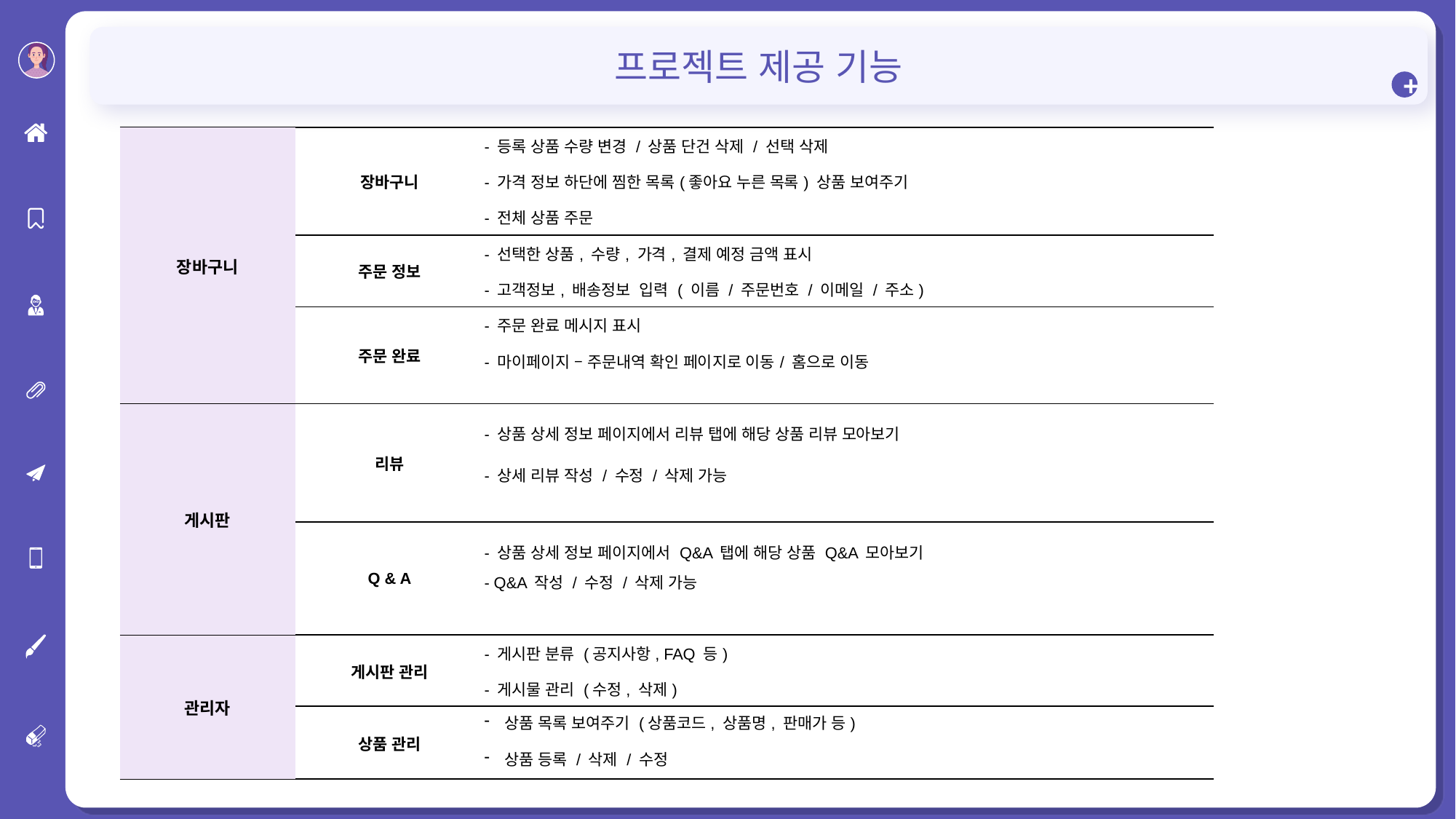

프로젝트 제공 기능

+

| 장바구니 | 장바구니 | - 등록 상품 수량 변경 / 상품 단건 삭제 / 선택 삭제 |
| --- | --- | --- |
|  |  | - 가격 정보 하단에 찜한 목록(좋아요 누른 목록) 상품 보여주기 |
|  |  | - 전체 상품 주문 |
|  | 주문 정보 | - 선택한 상품, 수량, 가격, 결제 예정 금액 표시 |
|  |  | - 고객정보, 배송정보 입력 ( 이름 / 주문번호 / 이메일 / 주소) |
|  | 주문 완료 | - 주문 완료 메시지 표시 |
|  |  | - 마이페이지 – 주문내역 확인 페이지로 이동/ 홈으로 이동 |
|  |  |  |
| 게시판 | 리뷰 | - 상품 상세 정보 페이지에서 리뷰 탭에 해당 상품 리뷰 모아보기 |
|  |  | - 상세 리뷰 작성 / 수정 / 삭제 가능 |
|  |  |  |
|  | Q & A | - 상품 상세 정보 페이지에서 Q&A 탭에 해당 상품 Q&A 모아보기 |
|  |  | - Q&A 작성 / 수정 / 삭제 가능 |
|  |  |  |
| 관리자 | 게시판 관리 | - 게시판 분류 (공지사항, FAQ 등) |
|  |  | - 게시물 관리 (수정, 삭제) |
|  | 상품 관리 | 상품 목록 보여주기 (상품코드, 상품명, 판매가 등) |
|  |  | 상품 등록 / 삭제 / 수정 |